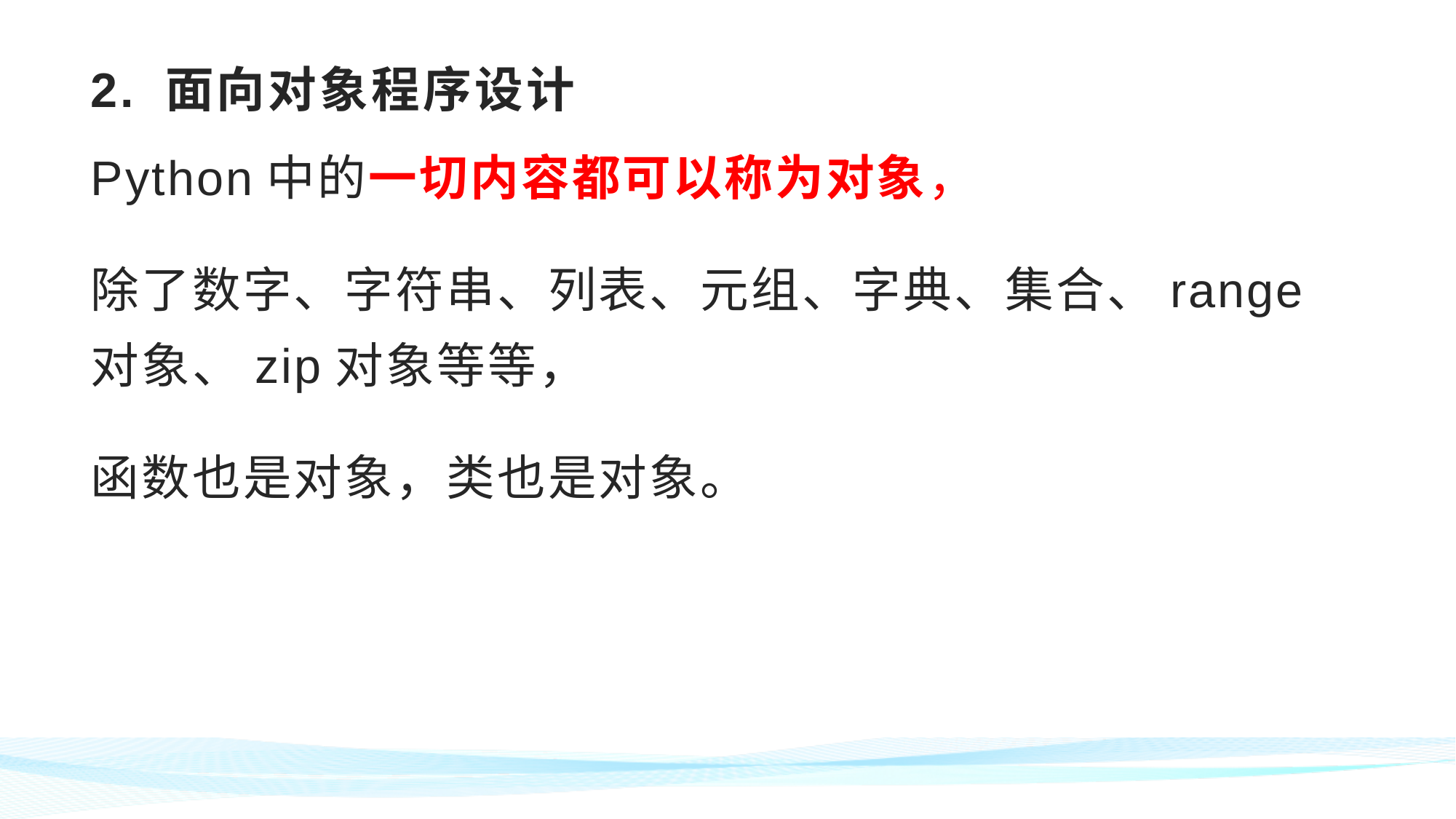

# 2. 面向对象程序设计
Python中的一切内容都可以称为对象，
除了数字、字符串、列表、元组、字典、集合、range对象、zip对象等等，
函数也是对象，类也是对象。